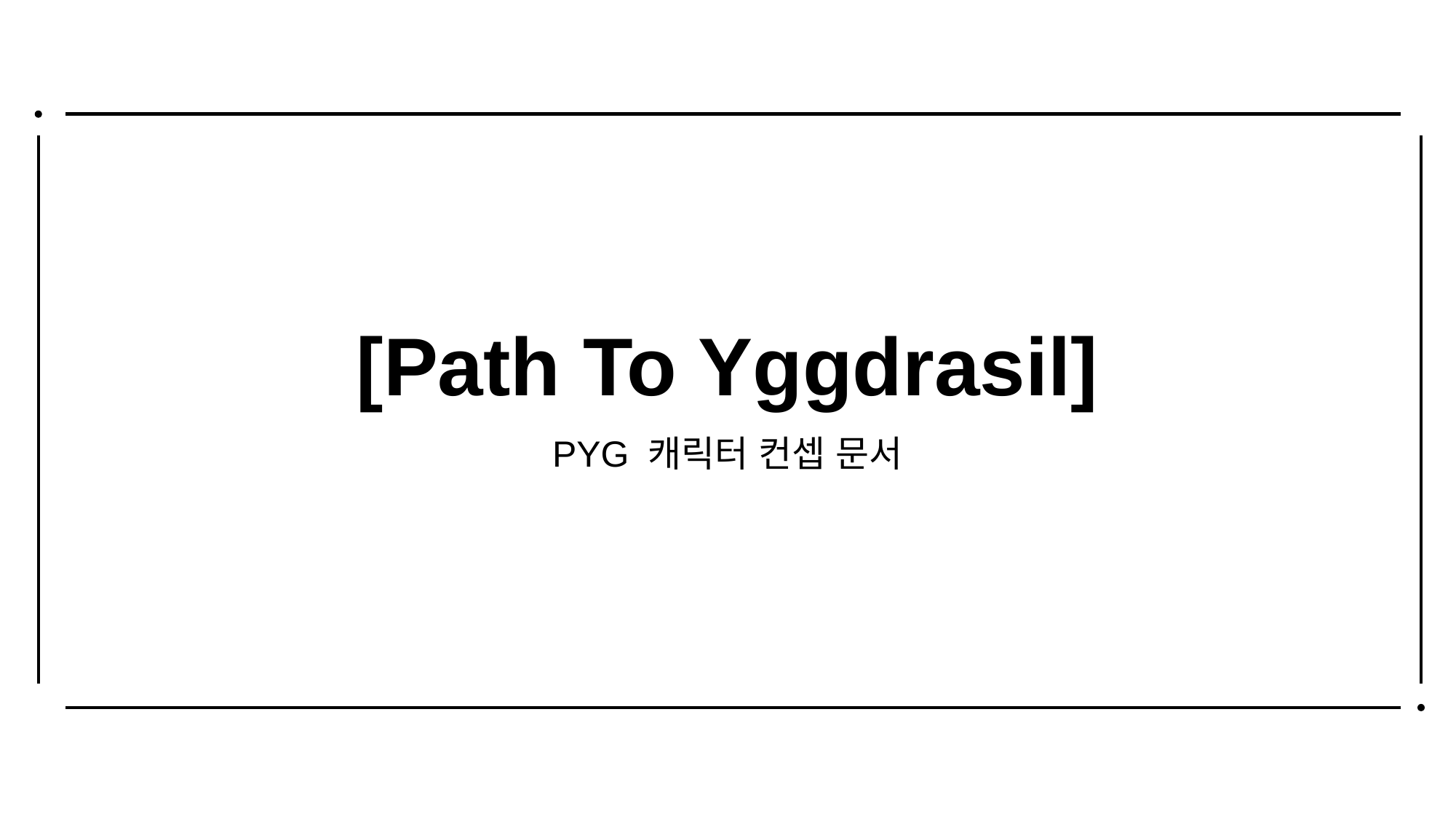

# [Path To Yggdrasil]
PYG 캐릭터 컨셉 문서